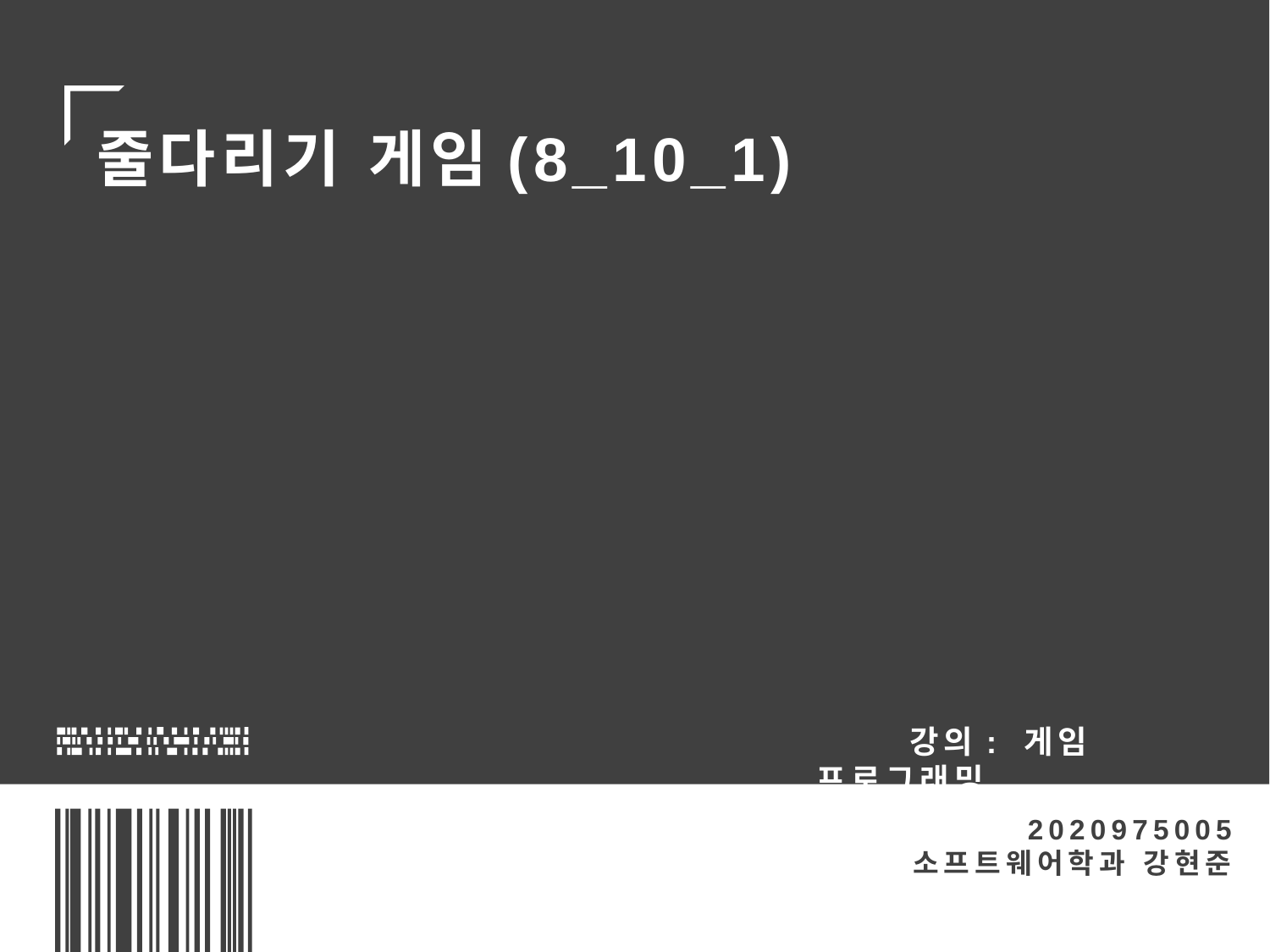

줄다리기 게임(8_10_1)
      강의: 게임 프로그래밍

2020975005
소프트웨어학과 강현준